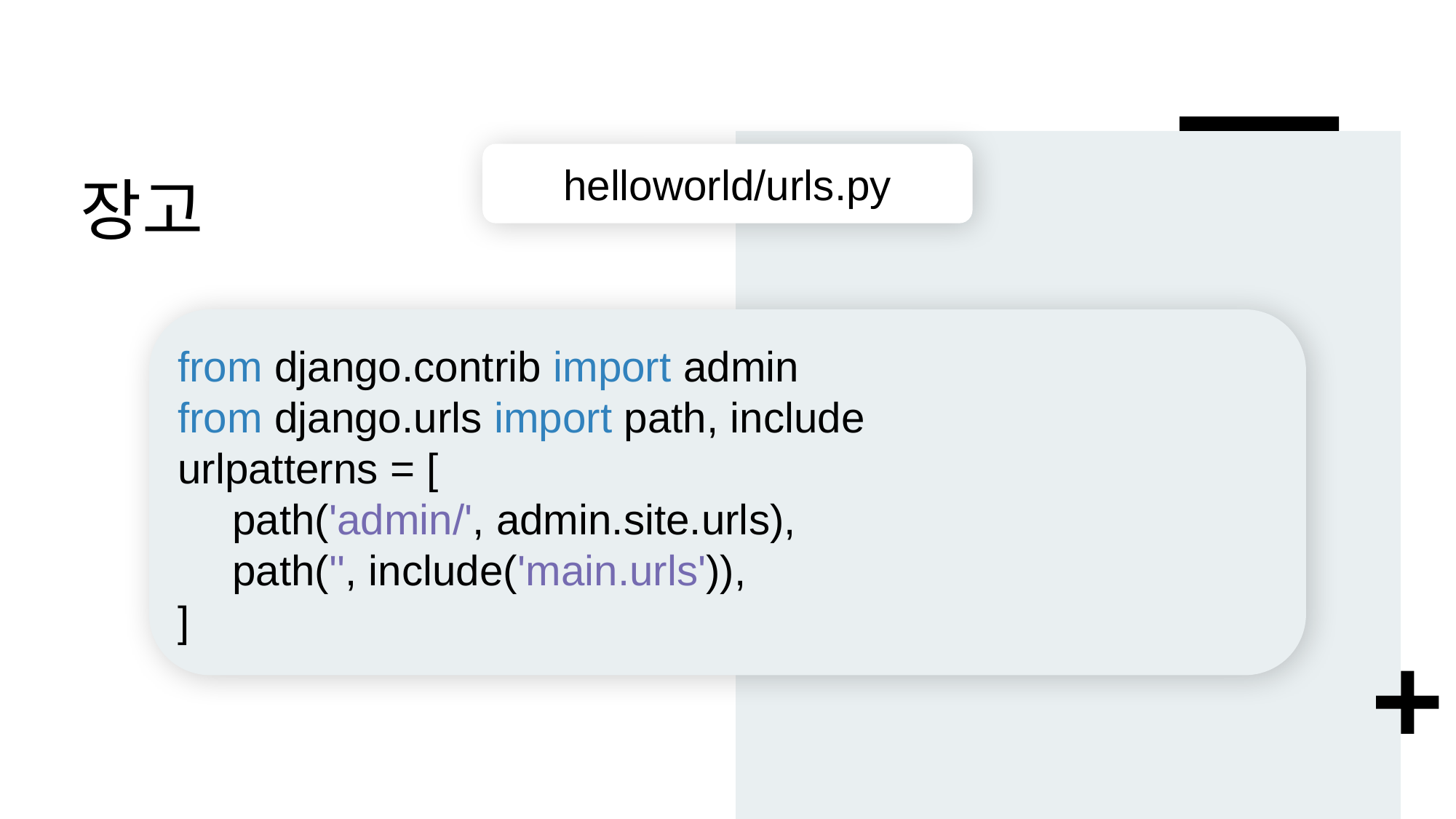

# 장고
helloworld/urls.py
from django.contrib import admin
from django.urls import path, include
urlpatterns = [
path('admin/', admin.site.urls),
path('', include('main.urls')),
]